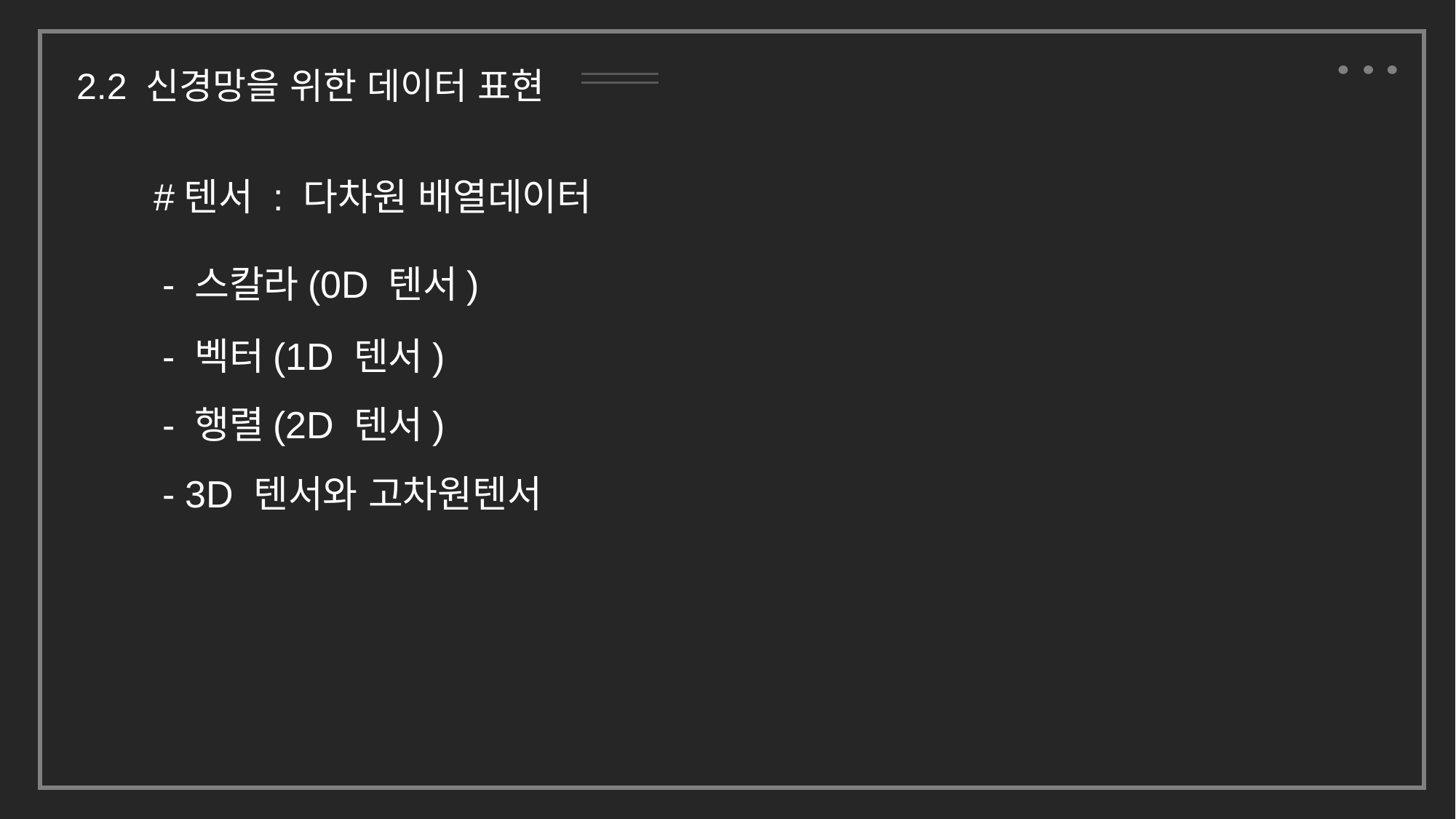

2.2 신경망을 위한 데이터 표현

#텐서 : 다차원 배열데이터
- 스칼라(0D 텐서)
- 벡터(1D 텐서)
- 행렬(2D 텐서)
- 3D 텐서와 고차원텐서